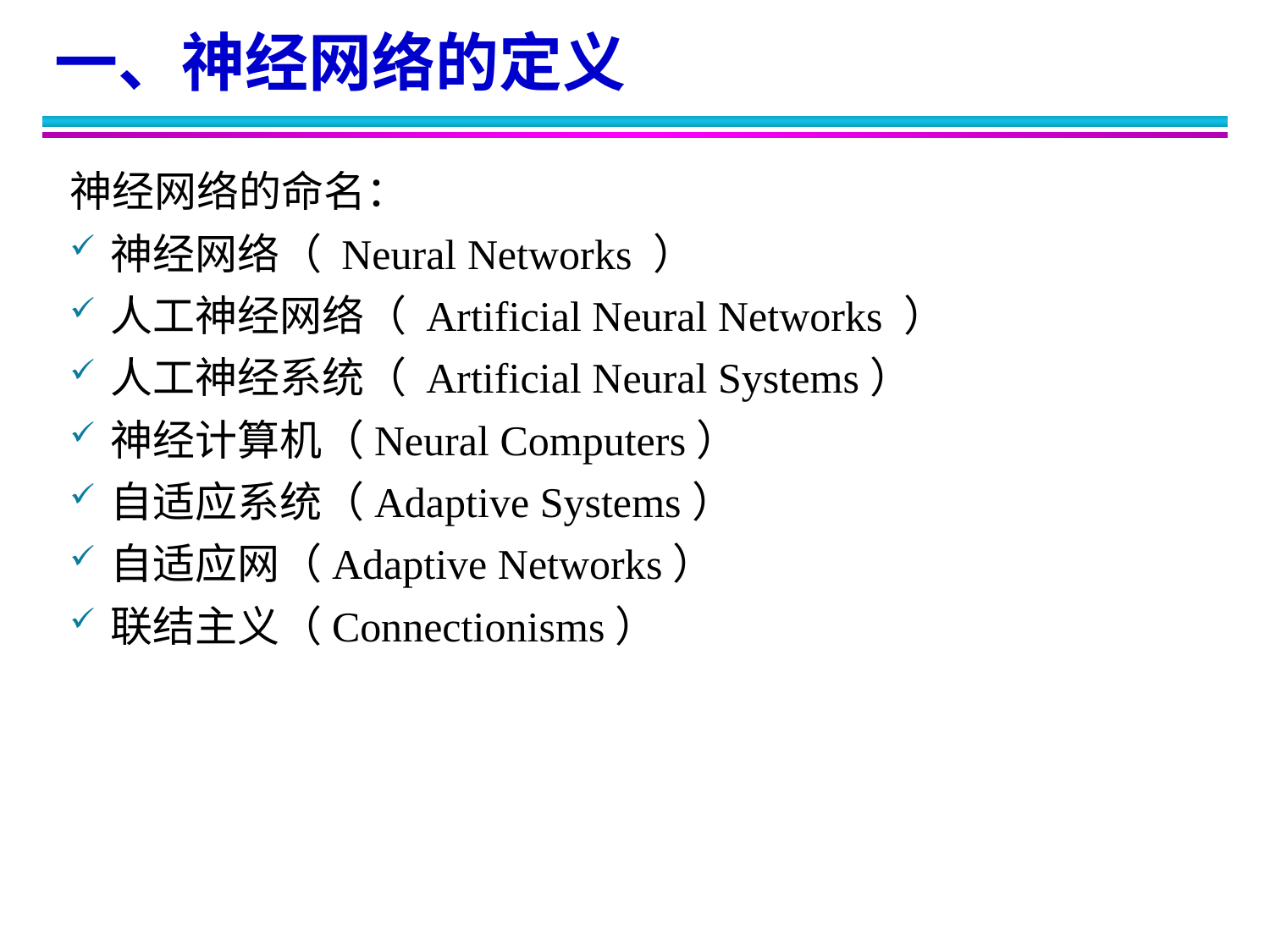

一、神经网络的定义
神经网络的命名：
神经网络（ Neural Networks ）
人工神经网络（ Artificial Neural Networks ）
人工神经系统（ Artificial Neural Systems）
神经计算机（Neural Computers）
自适应系统（Adaptive Systems）
自适应网（Adaptive Networks）
联结主义（Connectionisms）